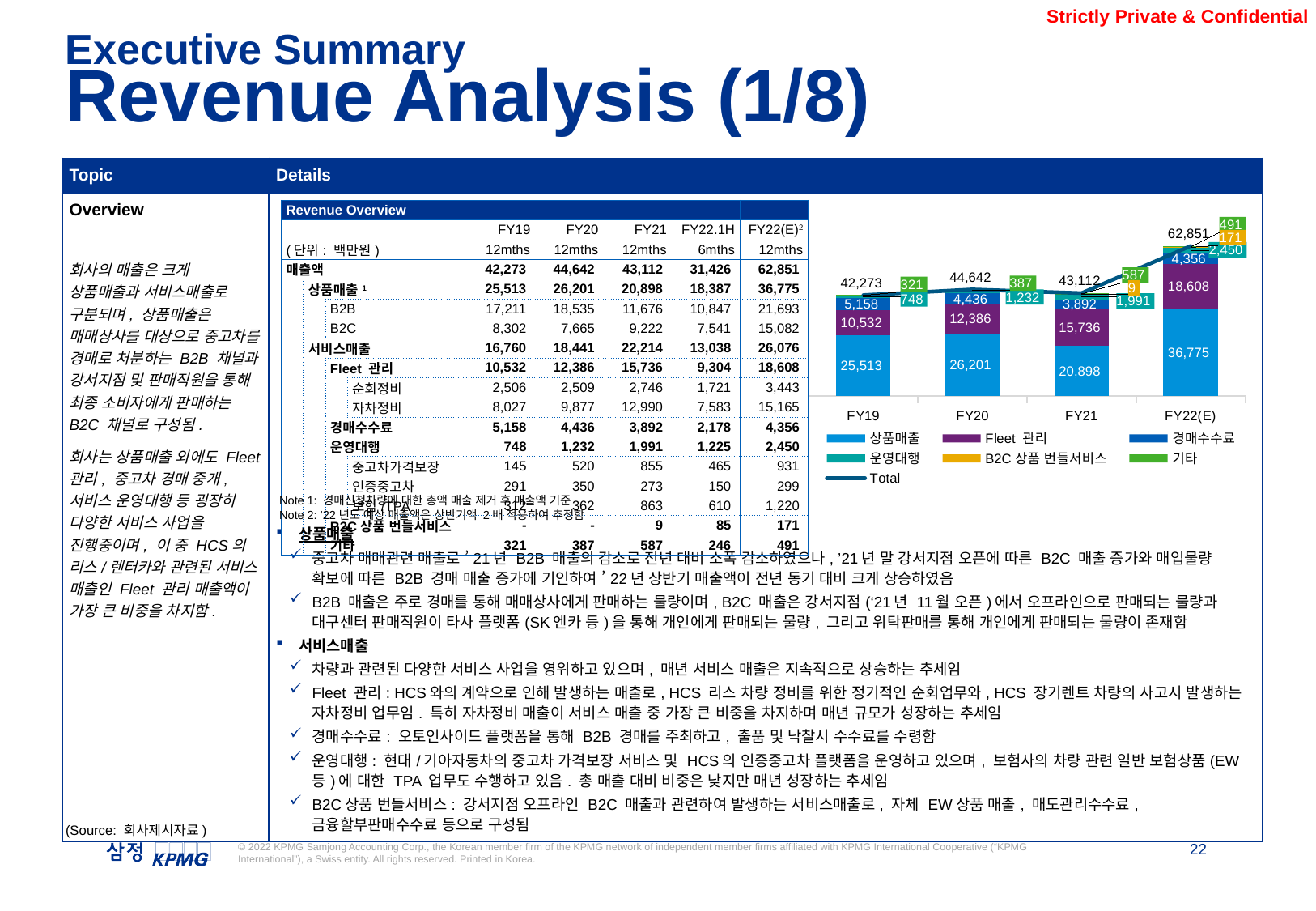

Executive Summary
Revenue Analysis (1/8)
| Topic | Details |
| --- | --- |
| Overview 회사의 매출은 크게 상품매출과 서비스매출로 구분되며, 상품매출은 매매상사를 대상으로 중고차를 경매로 처분하는 B2B 채널과 강서지점 및 판매직원을 통해 최종 소비자에게 판매하는 B2C 채널로 구성됨. 회사는 상품매출 외에도 Fleet 관리, 중고차 경매 중개, 서비스 운영대행 등 굉장히 다양한 서비스 사업을 진행중이며, 이 중 HCS의 리스/렌터카와 관련된 서비스 매출인 Fleet 관리 매출액이 가장 큰 비중을 차지함. | 상품매출 중고차 매매관련 매출로 ’21년 B2B 매출의 감소로 전년 대비 소폭 감소하였으나, ’21년 말 강서지점 오픈에 따른 B2C 매출 증가와 매입물량 확보에 따른 B2B 경매 매출 증가에 기인하여 ’22년 상반기 매출액이 전년 동기 대비 크게 상승하였음 B2B 매출은 주로 경매를 통해 매매상사에게 판매하는 물량이며, B2C 매출은 강서지점(‘21년 11월 오픈)에서 오프라인으로 판매되는 물량과 대구센터 판매직원이 타사 플랫폼(SK엔카 등)을 통해 개인에게 판매되는 물량, 그리고 위탁판매를 통해 개인에게 판매되는 물량이 존재함 서비스매출 차량과 관련된 다양한 서비스 사업을 영위하고 있으며, 매년 서비스 매출은 지속적으로 상승하는 추세임 Fleet 관리: HCS와의 계약으로 인해 발생하는 매출로, HCS 리스 차량 정비를 위한 정기적인 순회업무와, HCS 장기렌트 차량의 사고시 발생하는 자차정비 업무임. 특히 자차정비 매출이 서비스 매출 중 가장 큰 비중을 차지하며 매년 규모가 성장하는 추세임 경매수수료: 오토인사이드 플랫폼을 통해 B2B 경매를 주최하고, 출품 및 낙찰시 수수료를 수령함 운영대행: 현대/기아자동차의 중고차 가격보장 서비스 및 HCS의 인증중고차 플랫폼을 운영하고 있으며, 보험사의 차량 관련 일반 보험상품(EW 등)에 대한 TPA 업무도 수행하고 있음. 총 매출 대비 비중은 낮지만 매년 성장하는 추세임 B2C상품 번들서비스: 강서지점 오프라인 B2C 매출과 관련하여 발생하는 서비스매출로, 자체 EW상품 매출, 매도관리수수료, 금융할부판매수수료 등으로 구성됨 |
| Revenue Overview |  |  |  |  |  |  |  |  |  |
| --- | --- | --- | --- | --- | --- | --- | --- | --- | --- |
|  |  |  |  |  | FY19 | FY20 | FY21 | FY22.1H | FY22(E)2 |
| (단위: 백만원) |  |  |  |  | 12mths | 12mths | 12mths | 6mths | 12mths |
| 매출액 |  |  |  |  | 42,273 | 44,642 | 43,112 | 31,426 | 62,851 |
|  | 상품매출1 |  |  |  | 25,513 | 26,201 | 20,898 | 18,387 | 36,775 |
|  |  | B2B |  |  | 17,211 | 18,535 | 11,676 | 10,847 | 21,693 |
|  |  | B2C |  |  | 8,302 | 7,665 | 9,222 | 7,541 | 15,082 |
|  | 서비스매출 |  |  |  | 16,760 | 18,441 | 22,214 | 13,038 | 26,076 |
|  |  | Fleet 관리 |  |  | 10,532 | 12,386 | 15,736 | 9,304 | 18,608 |
|  |  |  | 순회정비 |  | 2,506 | 2,509 | 2,746 | 1,721 | 3,443 |
|  |  |  | 자차정비 |  | 8,027 | 9,877 | 12,990 | 7,583 | 15,165 |
|  |  | 경매수수료 |  |  | 5,158 | 4,436 | 3,892 | 2,178 | 4,356 |
|  |  | 운영대행 |  |  | 748 | 1,232 | 1,991 | 1,225 | 2,450 |
|  |  |  | 중고차가격보장 |  | 145 | 520 | 855 | 465 | 931 |
|  |  |  | 인증중고차 |  | 291 | 350 | 273 | 150 | 299 |
|  |  |  | 보험/TPA |  | 312 | 362 | 863 | 610 | 1,220 |
|  |  | B2C상품 번들서비스 |  |  | - | - | 9 | 85 | 171 |
|  |  | 기타 |  |  | 321 | 387 | 587 | 246 | 491 |

### Chart

| Category | 상품매출 | Fleet 관리 | 경매수수료 | 운영대행 | B2C상품 번들서비스 | 기타 | Total |
|---|---|---|---|---|---|---|---|
| FY19 | 25512.709082 | 10532.269335 | 5158.117683 | 748.185007 | 0.0 | 321.283086 | 42272.56419300001 |
| FY20 | 26200.754554 | 12385.817449 | 4436.039691 | 1231.671256 | 0.0 | 387.436941 | 44641.719891 |
| FY21 | 20897.947279 | 15735.987561000002 | 3891.608965 | 1990.8919299999998 | 9.272727 | 586.551337 | 43112.259799 |
| FY22(E) | 36774.781833999994 | 18607.868502 | 4355.998804 | 2450.343946 | 170.810946 | 491.393986 | 62851.198017999995 |
Note 1: 경매신청차량에 대한 총액 매출 제거 후 매출액 기준
Note 2: ’22년도 예상 매출액은 상반기액 2배 적용하여 추정함
(Source: 회사제시자료)